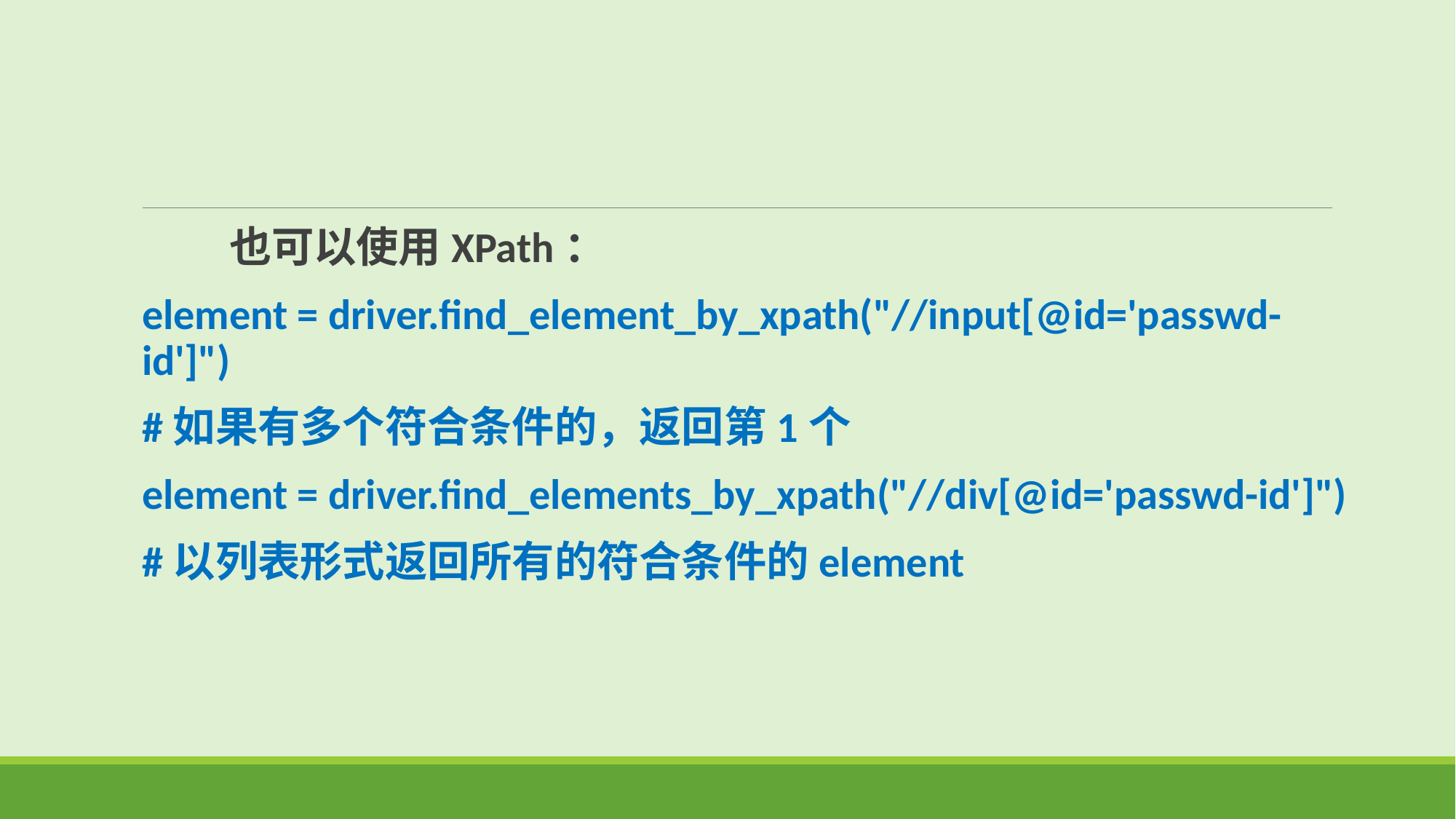

也可以使用XPath：
element = driver.find_element_by_xpath("//input[@id='passwd-id']")
#如果有多个符合条件的，返回第1个
element = driver.find_elements_by_xpath("//div[@id='passwd-id']")
#以列表形式返回所有的符合条件的element